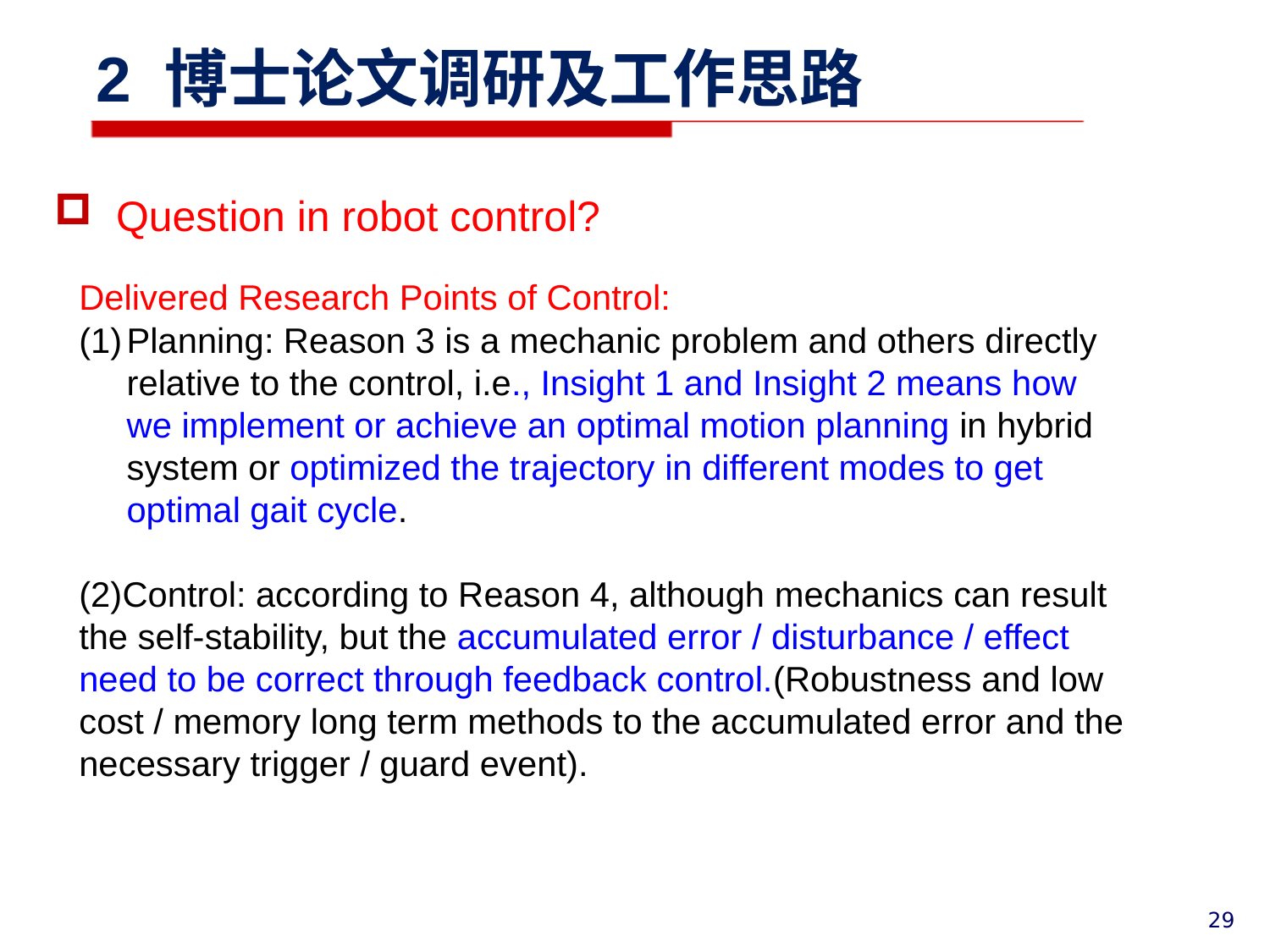

2 博士论文调研及工作思路
Question in robot control?
Delivered Research Points of Control:
Planning: Reason 3 is a mechanic problem and others directly relative to the control, i.e., Insight 1 and Insight 2 means how we implement or achieve an optimal motion planning in hybrid system or optimized the trajectory in different modes to get optimal gait cycle.

(2)Control: according to Reason 4, although mechanics can result the self-stability, but the accumulated error / disturbance / effect need to be correct through feedback control.(Robustness and low cost / memory long term methods to the accumulated error and the necessary trigger / guard event).

29
29